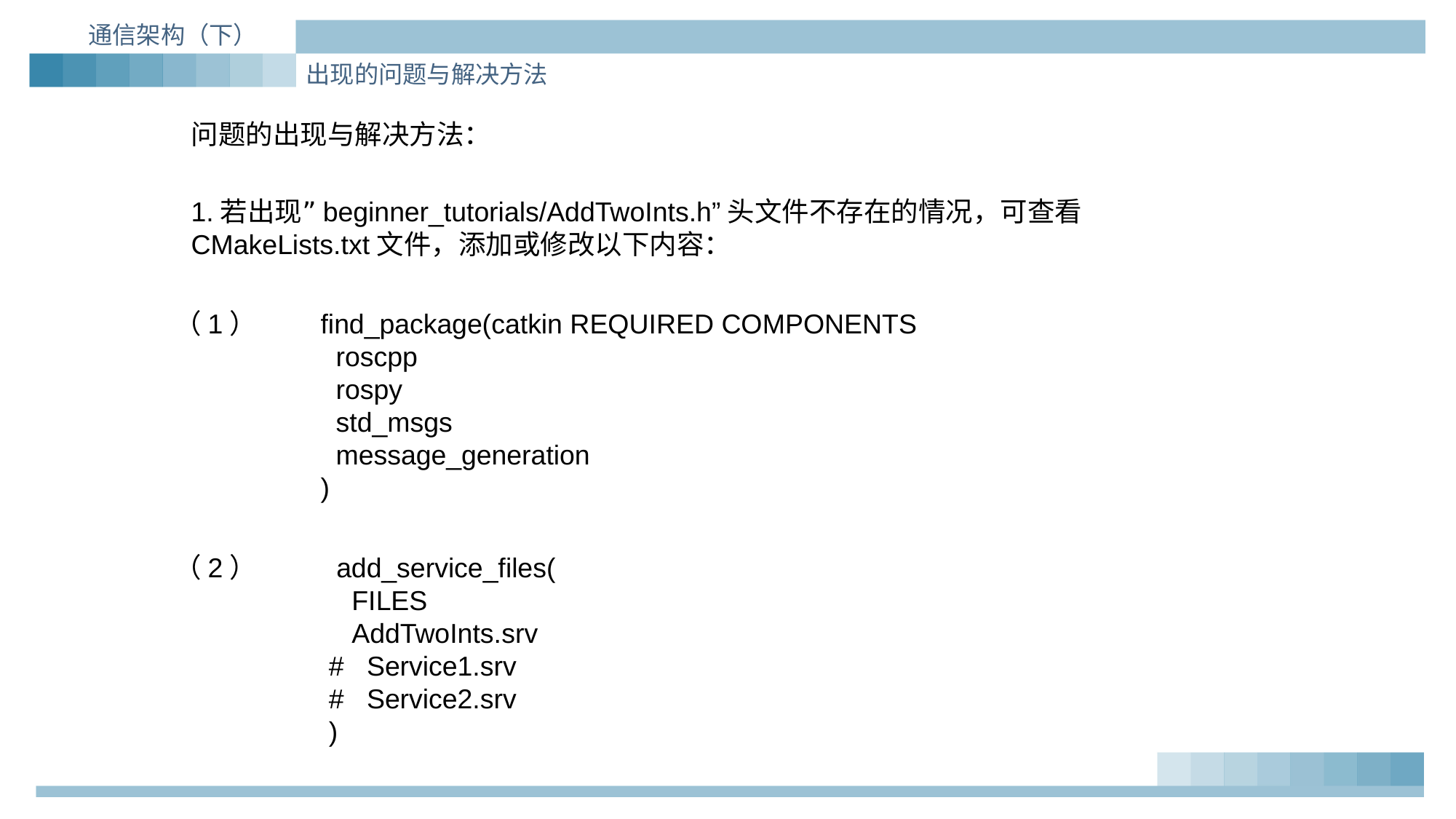

通信架构（下）
出现的问题与解决方法
问题的出现与解决方法：
1.若出现”beginner_tutorials/AddTwoInts.h”头文件不存在的情况，可查看CMakeLists.txt文件，添加或修改以下内容：
（1）
find_package(catkin REQUIRED COMPONENTS
  roscpp
  rospy
  std_msgs
  message_generation
)
（2）
 add_service_files(
   FILES
   AddTwoInts.srv
#   Service1.srv
#   Service2.srv
)